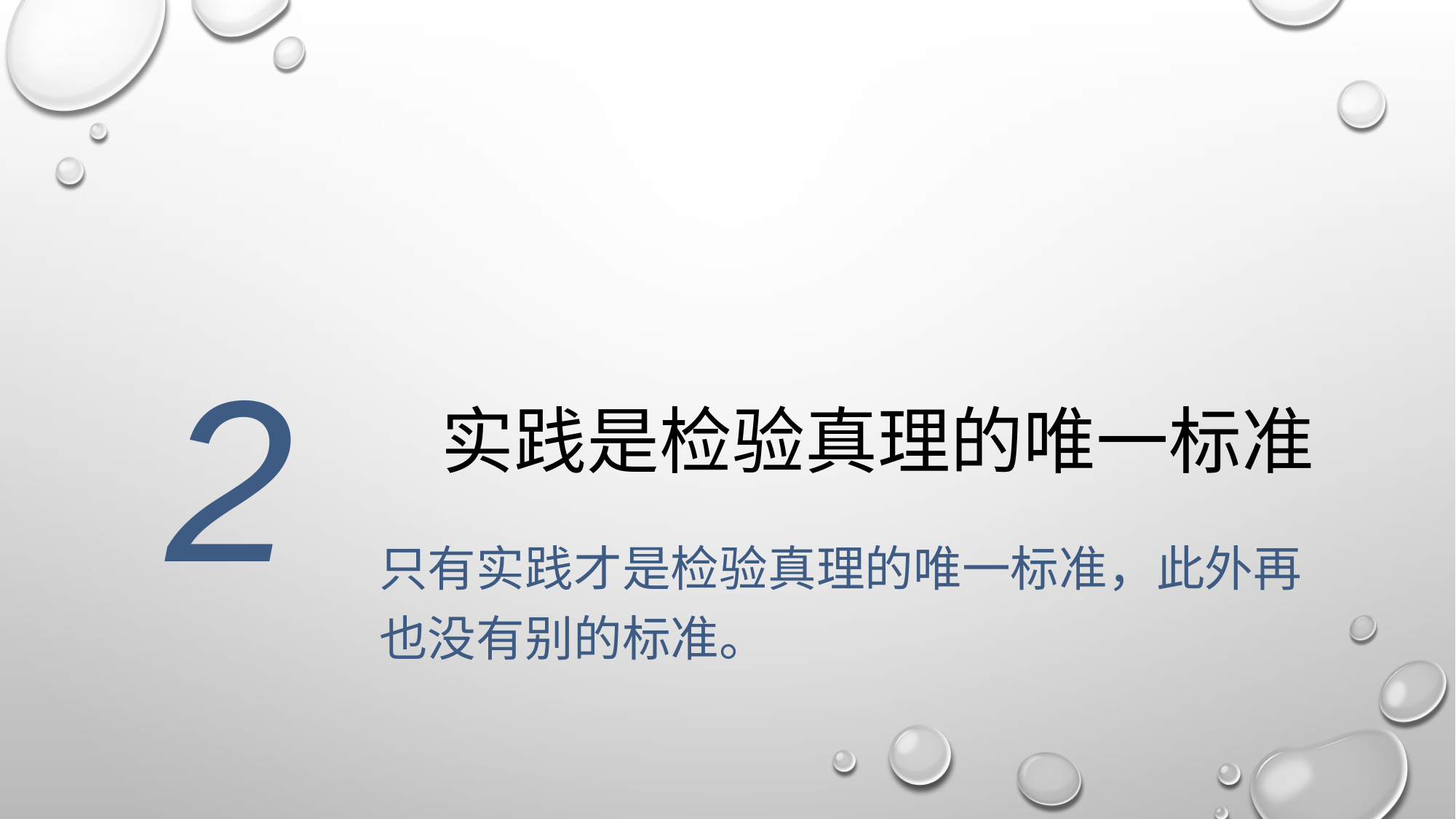

2
# 实践是检验真理的唯一标准
只有实践才是检验真理的唯一标准，此外再也没有别的标准。